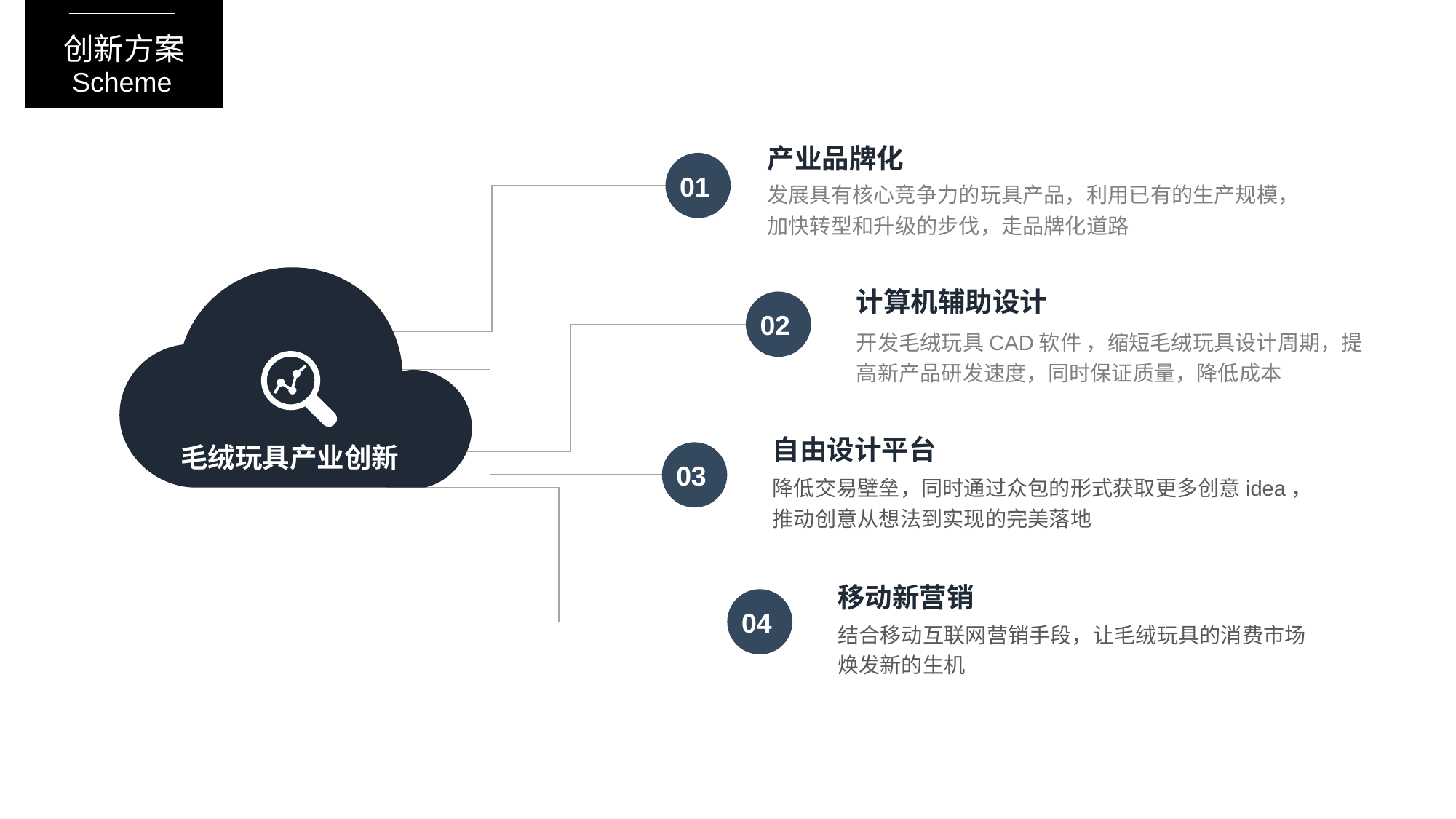

创新方案
Scheme
产业品牌化

01
发展具有核心竞争力的玩具产品，利用已有的生产规模，加快转型和升级的步伐，走品牌化道路

计算机辅助设计

02
开发毛绒玩具CAD软件 ，缩短毛绒玩具设计周期，提高新产品研发速度，同时保证质量，降低成本

自由设计平台
毛绒玩具产业创新

03
降低交易壁垒，同时通过众包的形式获取更多创意idea，推动创意从想法到实现的完美落地
移动新营销

04
结合移动互联网营销手段，让毛绒玩具的消费市场焕发新的生机